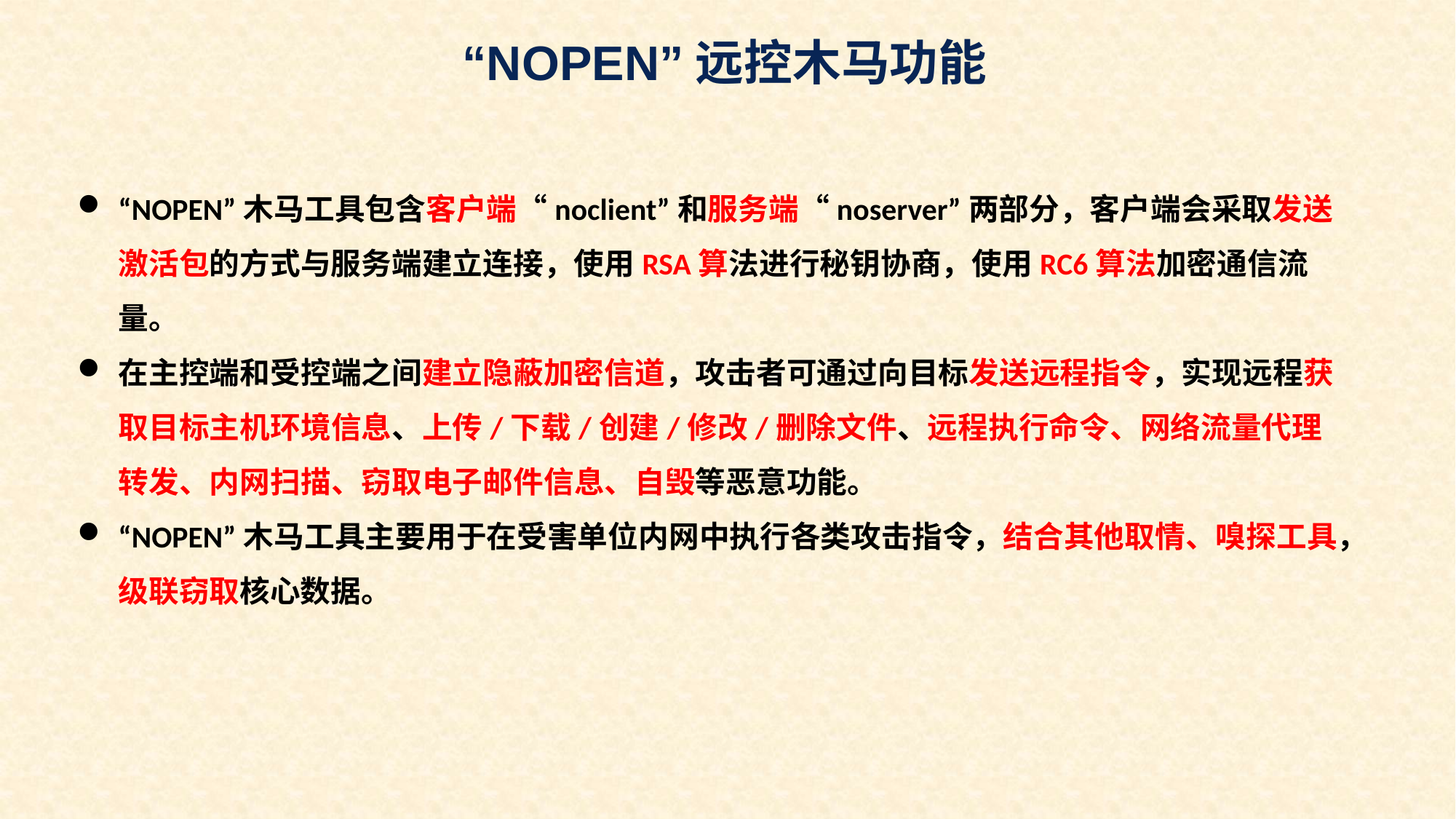

“NOPEN”远控木马功能
“NOPEN”木马工具包含客户端“noclient”和服务端“noserver”两部分，客户端会采取发送激活包的方式与服务端建立连接，使用RSA算法进行秘钥协商，使用RC6算法加密通信流量。
在主控端和受控端之间建立隐蔽加密信道，攻击者可通过向目标发送远程指令，实现远程获取目标主机环境信息、上传/下载/创建/修改/删除文件、远程执行命令、网络流量代理转发、内网扫描、窃取电子邮件信息、自毁等恶意功能。
“NOPEN”木马工具主要用于在受害单位内网中执行各类攻击指令，结合其他取情、嗅探工具，级联窃取核心数据。